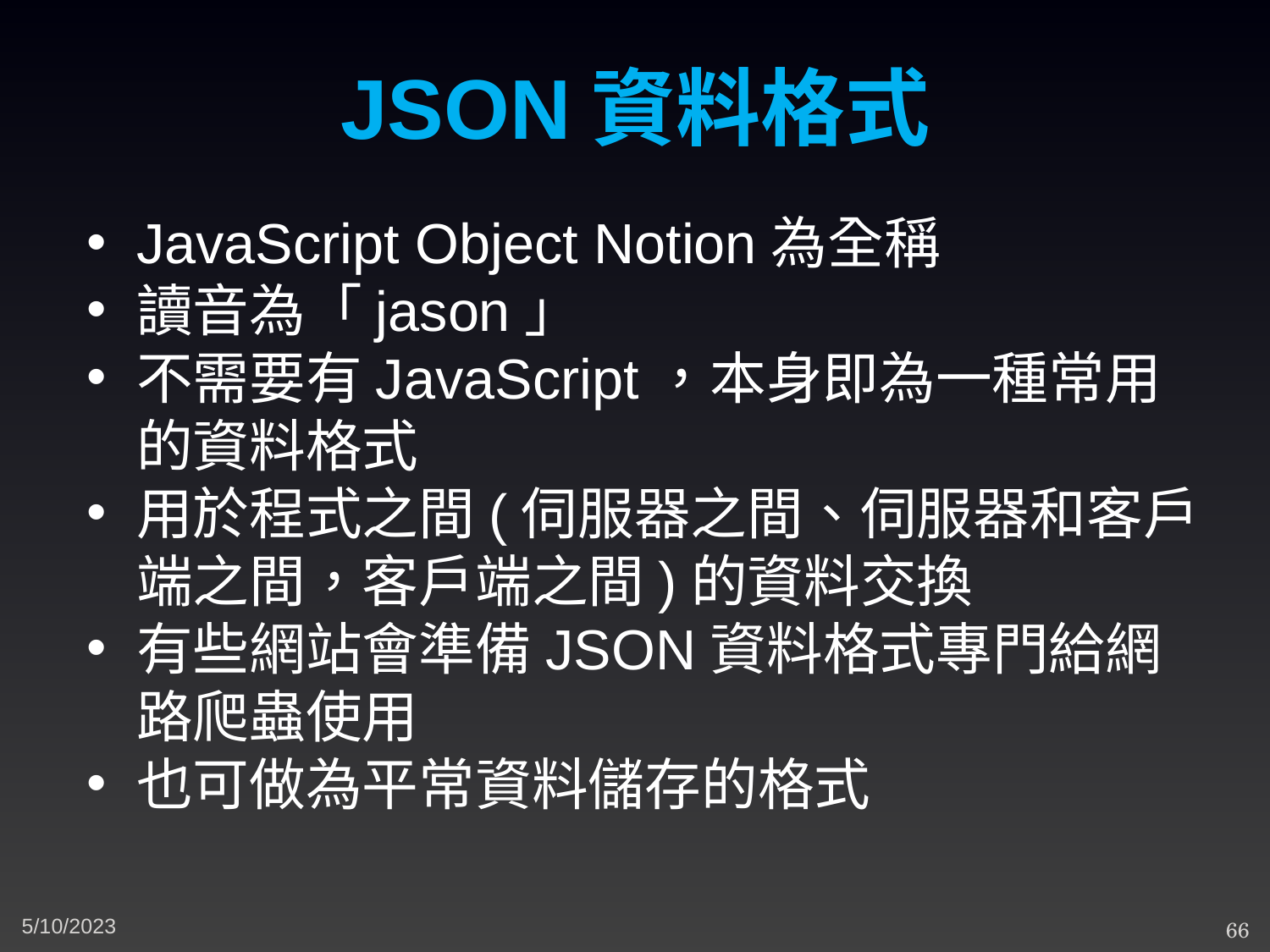

JSON資料格式
JavaScript Object Notion為全稱
讀音為「jason」
不需要有JavaScript，本身即為一種常用的資料格式
用於程式之間(伺服器之間、伺服器和客戶端之間，客戶端之間)的資料交換
有些網站會準備JSON資料格式專門給網路爬蟲使用
也可做為平常資料儲存的格式

5/10/2023
66